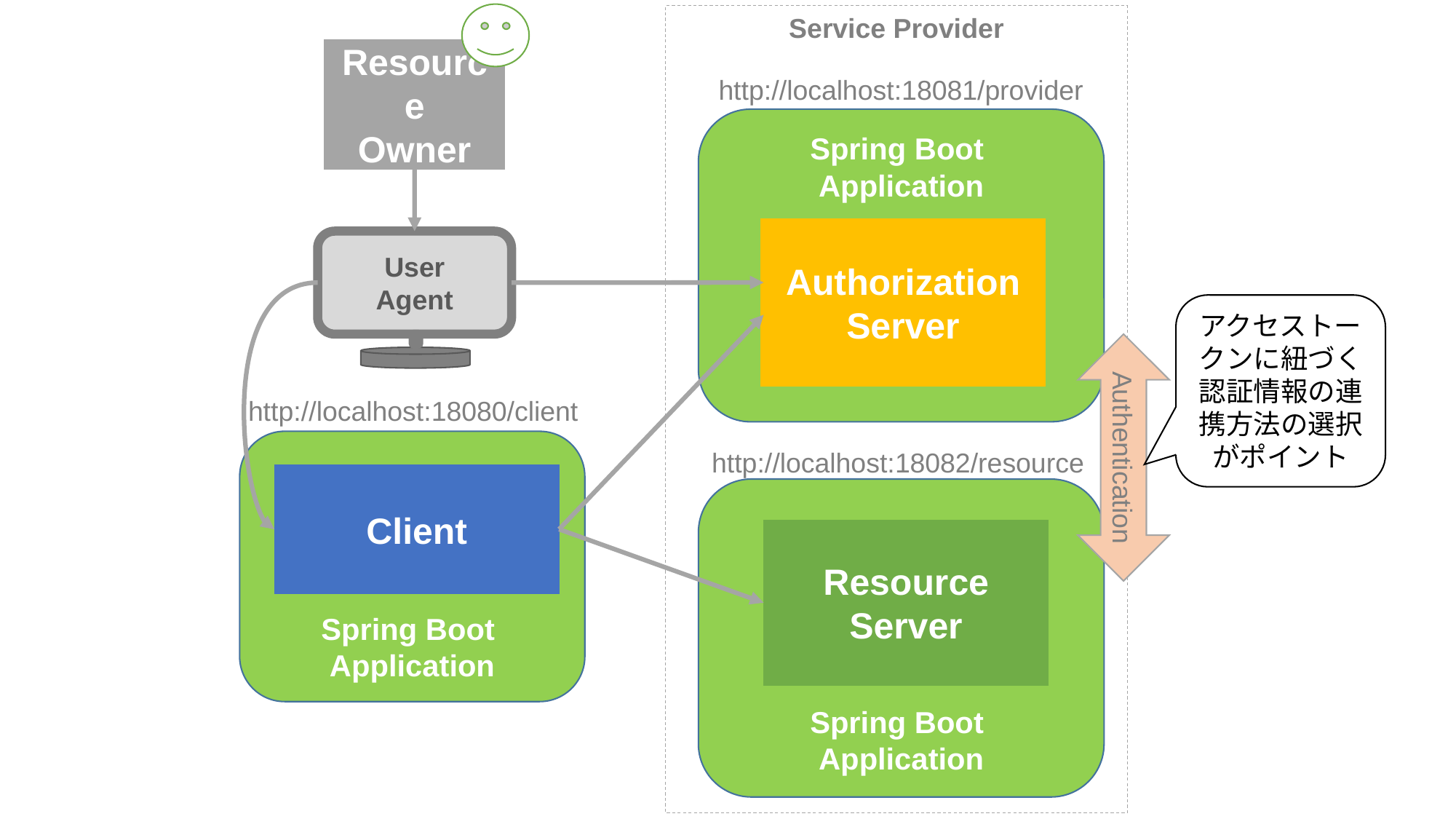

Resource
Owner
http://localhost:18081/provider
Spring Boot
Application
Authorization
Server
Service Provider
User
Agent
アクセストークンに紐づく認証情報の連携方法の選択がポイント
Authentication

Client
http://localhost:18080/client
Spring Boot
Application
http://localhost:18082/resource
Resource
Server
Spring Boot
Application